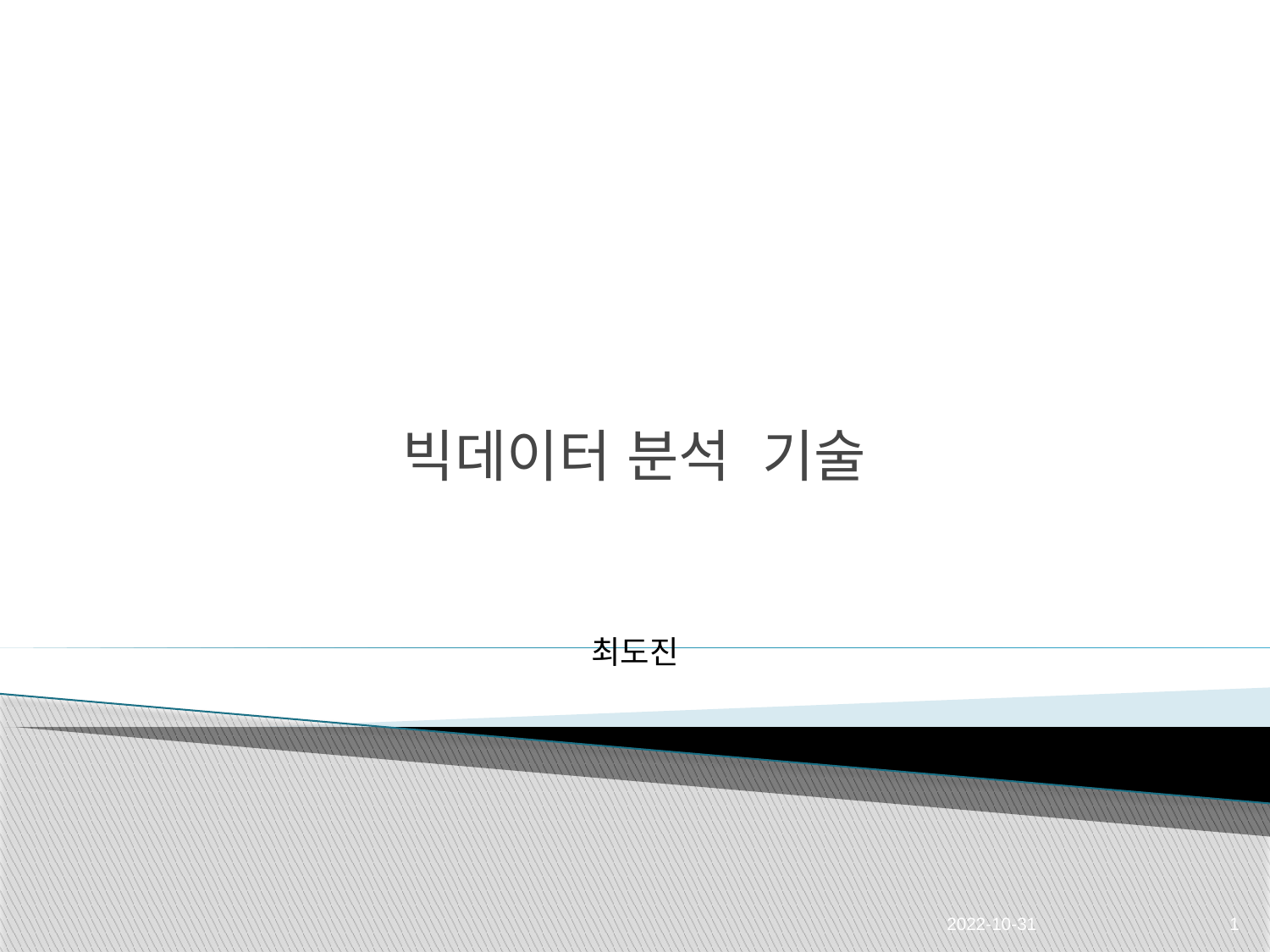

# 빅데이터 분석  기술
최도진
2022-10-31
1